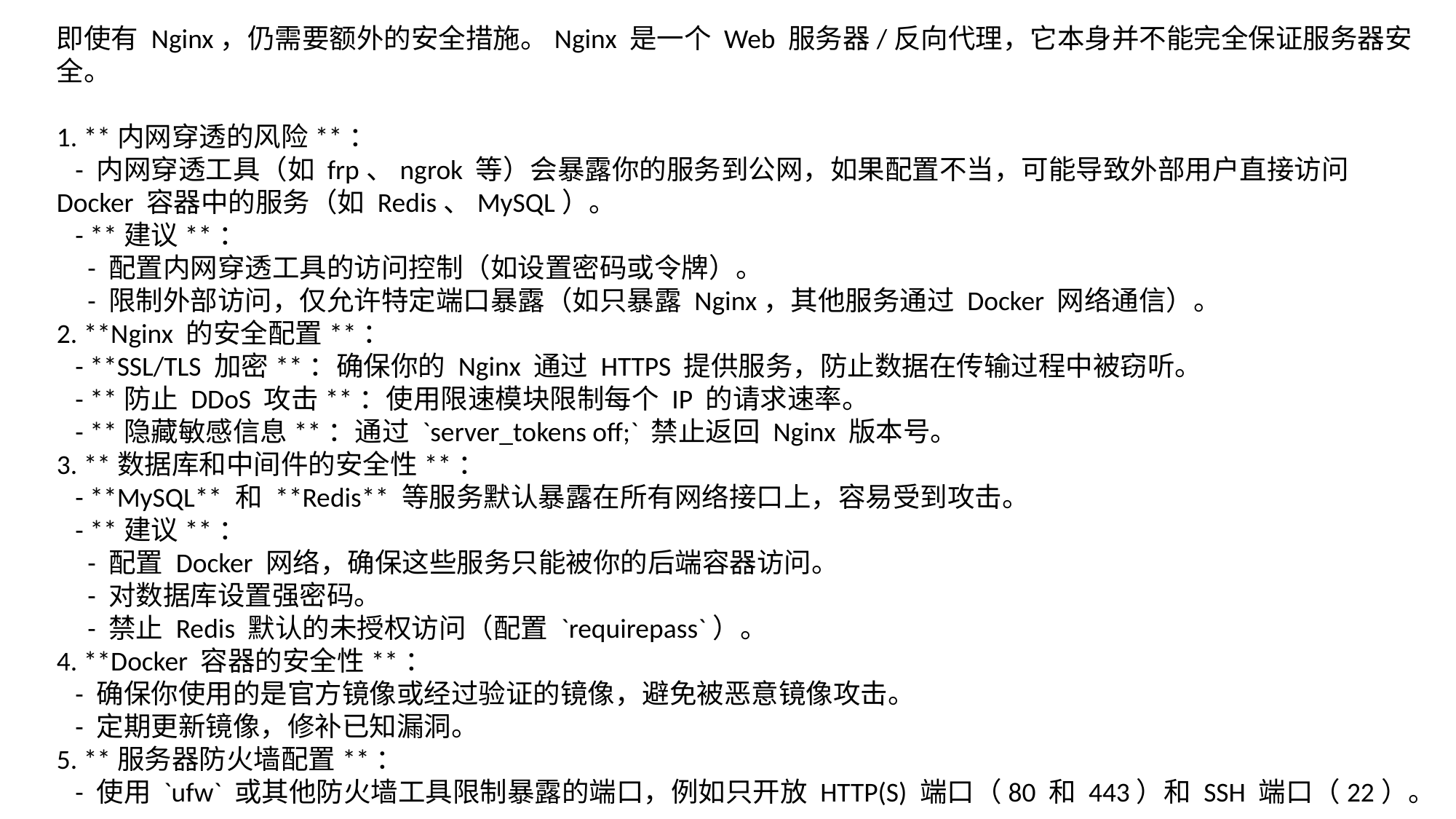

即使有 Nginx，仍需要额外的安全措施。Nginx 是一个 Web 服务器/反向代理，它本身并不能完全保证服务器安全。

1. **内网穿透的风险**：
   - 内网穿透工具（如 frp、ngrok 等）会暴露你的服务到公网，如果配置不当，可能导致外部用户直接访问 Docker 容器中的服务（如 Redis、MySQL）。
   - **建议**：
     - 配置内网穿透工具的访问控制（如设置密码或令牌）。
     - 限制外部访问，仅允许特定端口暴露（如只暴露 Nginx，其他服务通过 Docker 网络通信）。
2. **Nginx 的安全配置**：
   - **SSL/TLS 加密**：确保你的 Nginx 通过 HTTPS 提供服务，防止数据在传输过程中被窃听。
   - **防止 DDoS 攻击**：使用限速模块限制每个 IP 的请求速率。
   - **隐藏敏感信息**：通过 `server_tokens off;` 禁止返回 Nginx 版本号。
3. **数据库和中间件的安全性**：
   - **MySQL** 和 **Redis** 等服务默认暴露在所有网络接口上，容易受到攻击。
   - **建议**：
     - 配置 Docker 网络，确保这些服务只能被你的后端容器访问。
     - 对数据库设置强密码。
     - 禁止 Redis 默认的未授权访问（配置 `requirepass`）。
4. **Docker 容器的安全性**：
   - 确保你使用的是官方镜像或经过验证的镜像，避免被恶意镜像攻击。
   - 定期更新镜像，修补已知漏洞。
5. **服务器防火墙配置**：
   - 使用 `ufw` 或其他防火墙工具限制暴露的端口，例如只开放 HTTP(S) 端口（80 和 443）和 SSH 端口（22）。